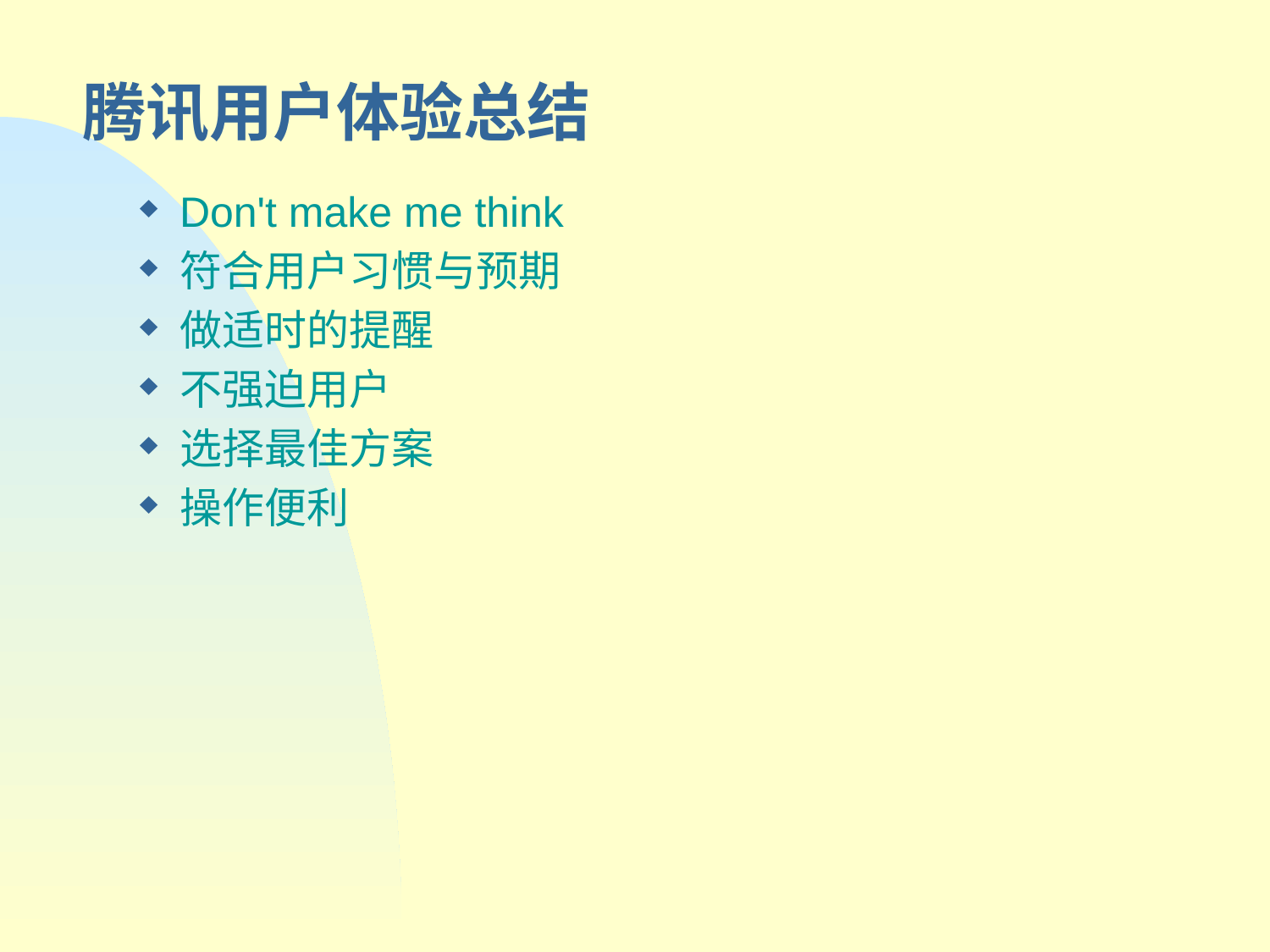

# 腾讯用户体验总结
Don't make me think
符合用户习惯与预期
做适时的提醒
不强迫用户
选择最佳方案
操作便利